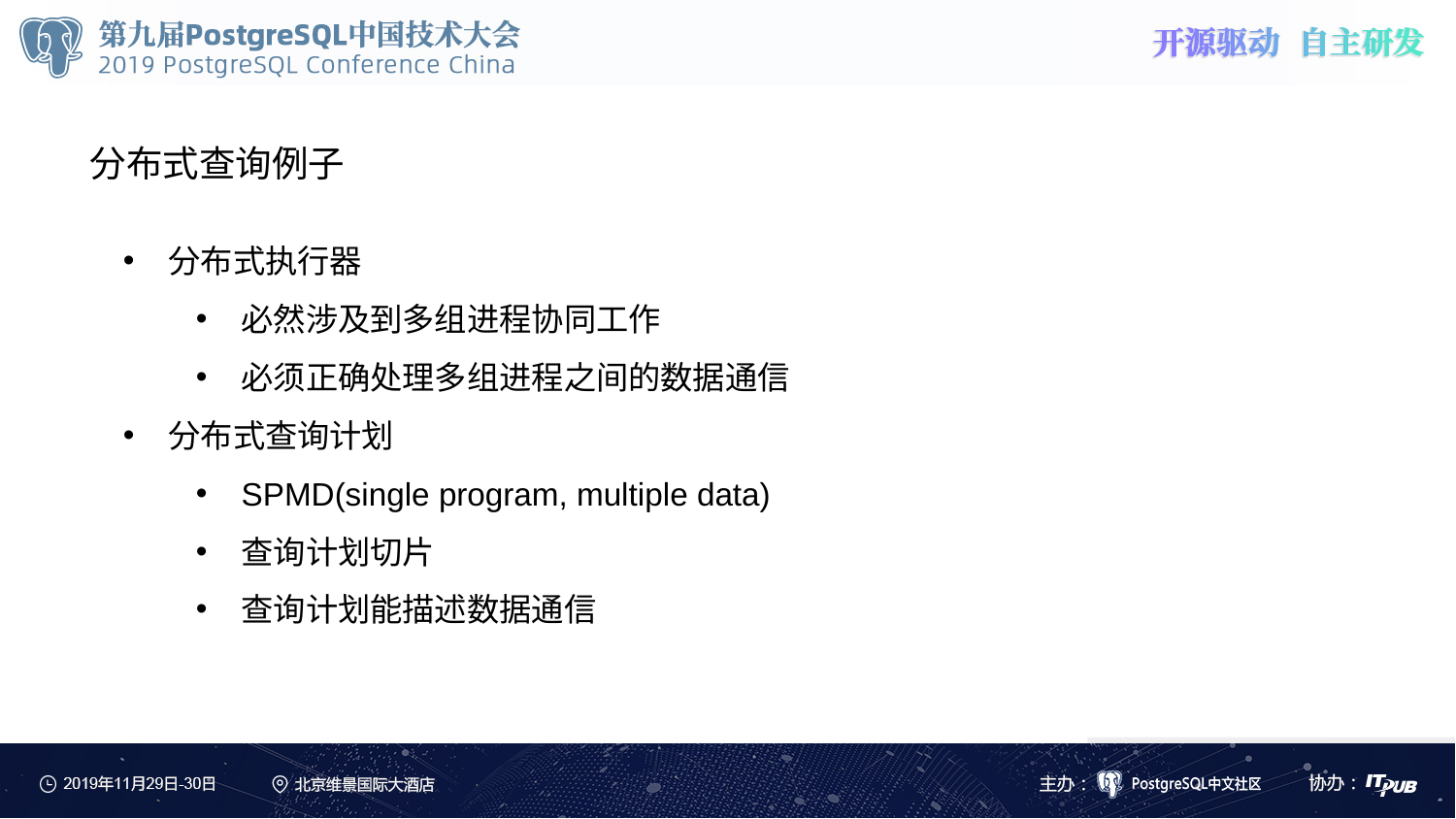

分布式查询例子
分布式执行器
必然涉及到多组进程协同工作
必须正确处理多组进程之间的数据通信
分布式查询计划
SPMD(single program, multiple data)
查询计划切片
查询计划能描述数据通信